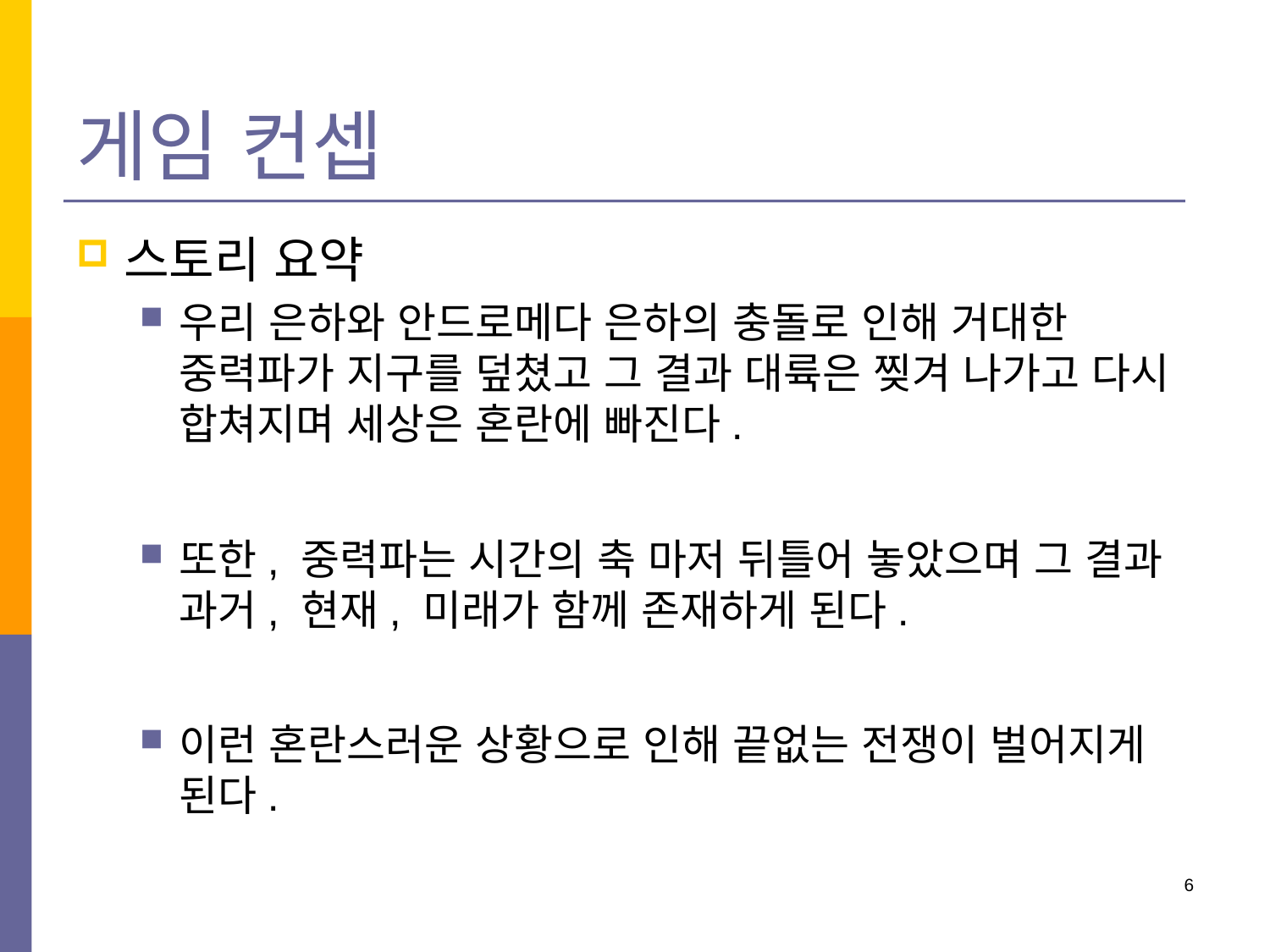

# 게임 컨셉
스토리 요약
우리 은하와 안드로메다 은하의 충돌로 인해 거대한 중력파가 지구를 덮쳤고 그 결과 대륙은 찢겨 나가고 다시 합쳐지며 세상은 혼란에 빠진다.

또한, 중력파는 시간의 축 마저 뒤틀어 놓았으며 그 결과 과거, 현재, 미래가 함께 존재하게 된다.

이런 혼란스러운 상황으로 인해 끝없는 전쟁이 벌어지게 된다.
6